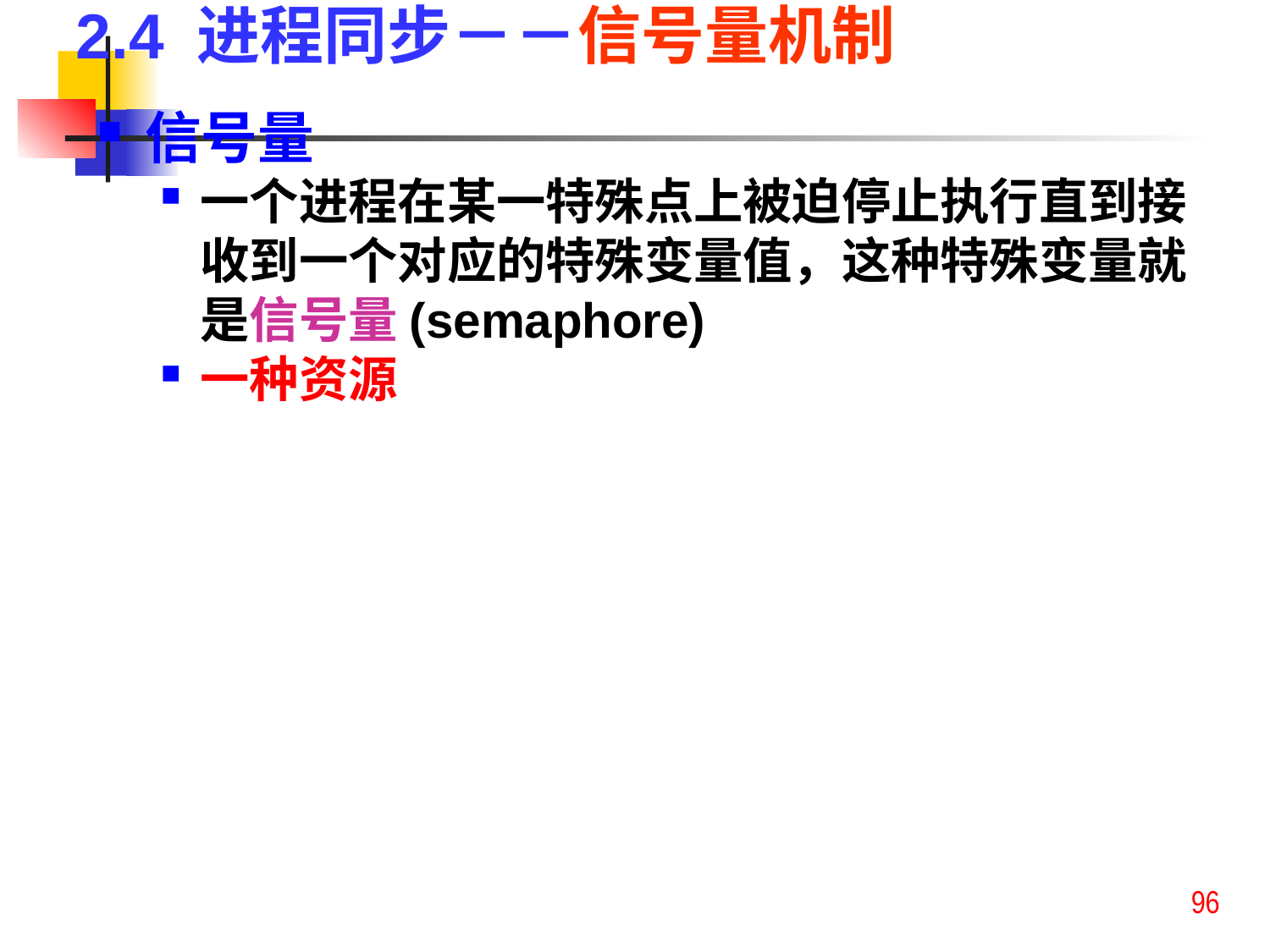

2.4 进程同步－－信号量机制
信号量
一个进程在某一特殊点上被迫停止执行直到接收到一个对应的特殊变量值，这种特殊变量就是信号量(semaphore)
一种资源
96